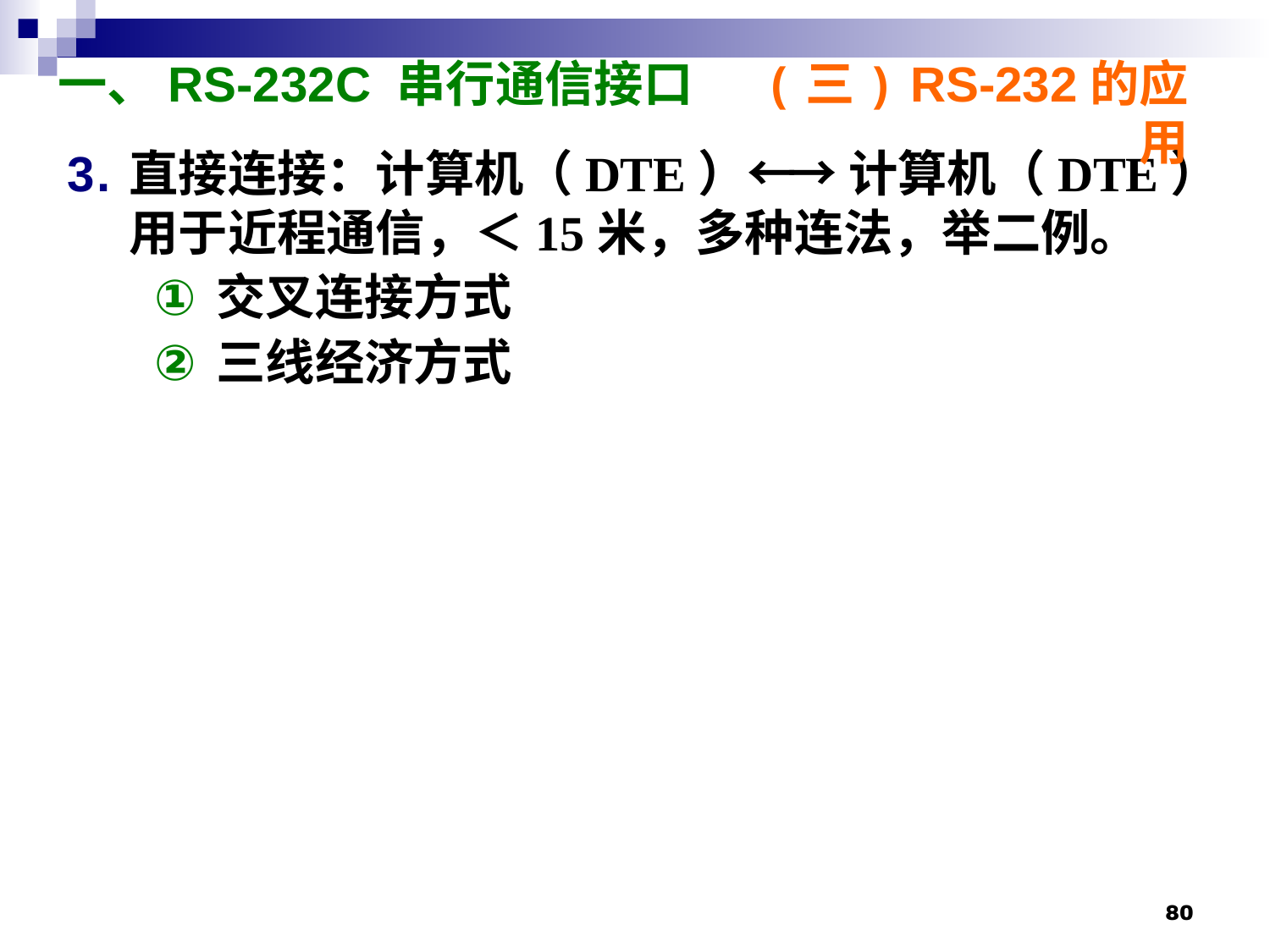

(三) RS-232的应用
# 一、RS-232C 串行通信接口
直接连接：计算机（DTE）←→ 计算机（DTE）
用于近程通信，＜15米，多种连法，举二例。
交叉连接方式
三线经济方式
80